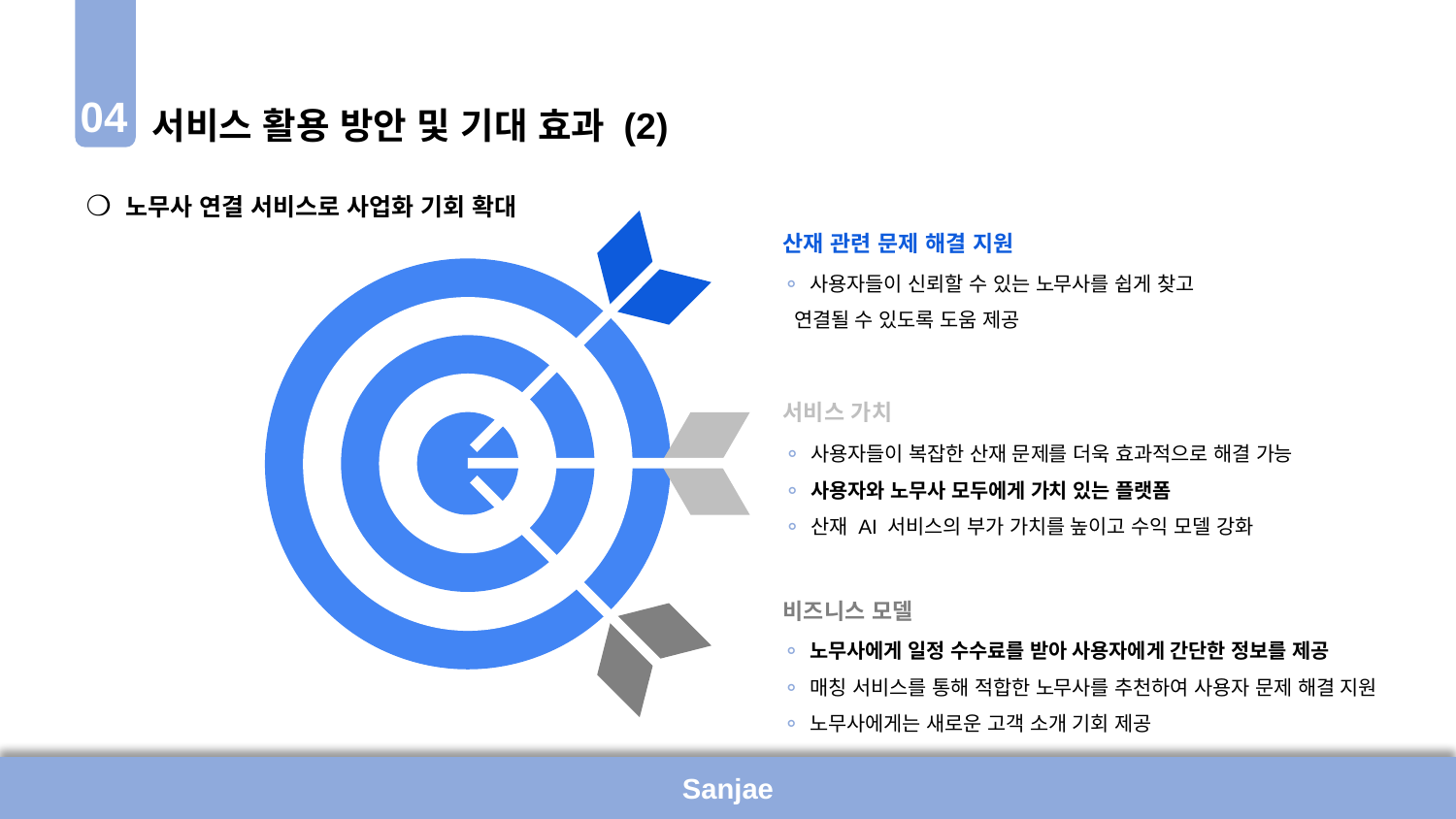

서비스 활용 방안 및 기대 효과 (2)
04
❍ 노무사 연결 서비스로 사업화 기회 확대

산재 관련 문제 해결 지원
⚬ 사용자들이 신뢰할 수 있는 노무사를 쉽게 찾고
  연결될 수 있도록 도움 제공
서비스 가치
⚬ 사용자들이 복잡한 산재 문제를 더욱 효과적으로 해결 가능
⚬ 사용자와 노무사 모두에게 가치 있는 플랫폼
⚬ 산재 AI 서비스의 부가 가치를 높이고 수익 모델 강화
비즈니스 모델
⚬ 노무사에게 일정 수수료를 받아 사용자에게 간단한 정보를 제공
⚬ 매칭 서비스를 통해 적합한 노무사를 추천하여 사용자 문제 해결 지원
⚬ 노무사에게는 새로운 고객 소개 기회 제공
Sanjae